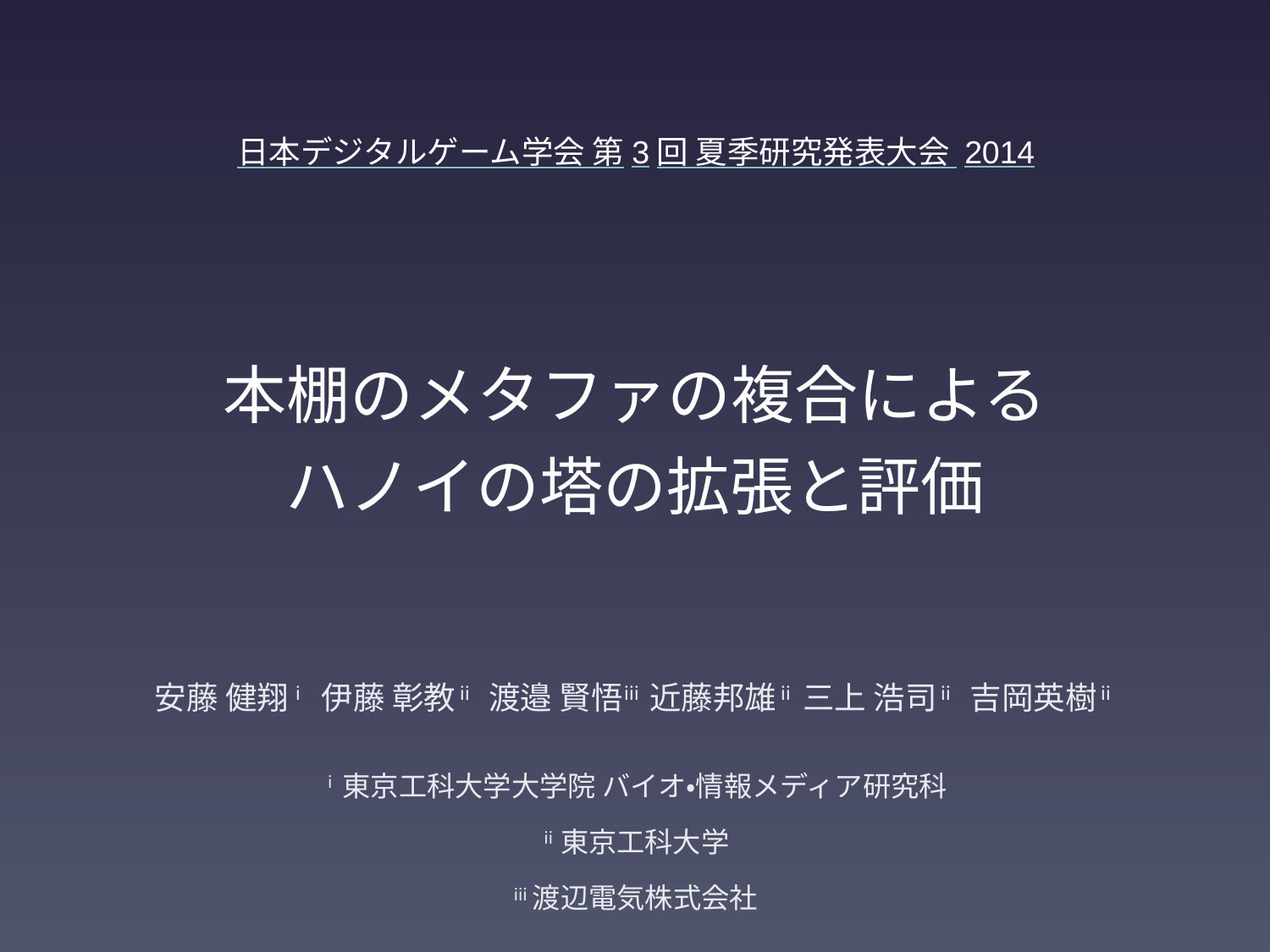

日本デジタルゲーム学会 第3回 夏季研究発表大会 2014
# 本棚のメタファの複合による ハノイの塔の拡張と評価
安藤 健翔ⅰ  伊藤 彰教ⅱ  渡邉 賢悟ⅲ  近藤邦雄ⅱ  三上 浩司ⅱ  吉岡英樹ⅱ

ⅰ東京工科大学大学院 バイオ・情報メディア研究科
ⅱ東京工科大学
ⅲ渡辺電気株式会社